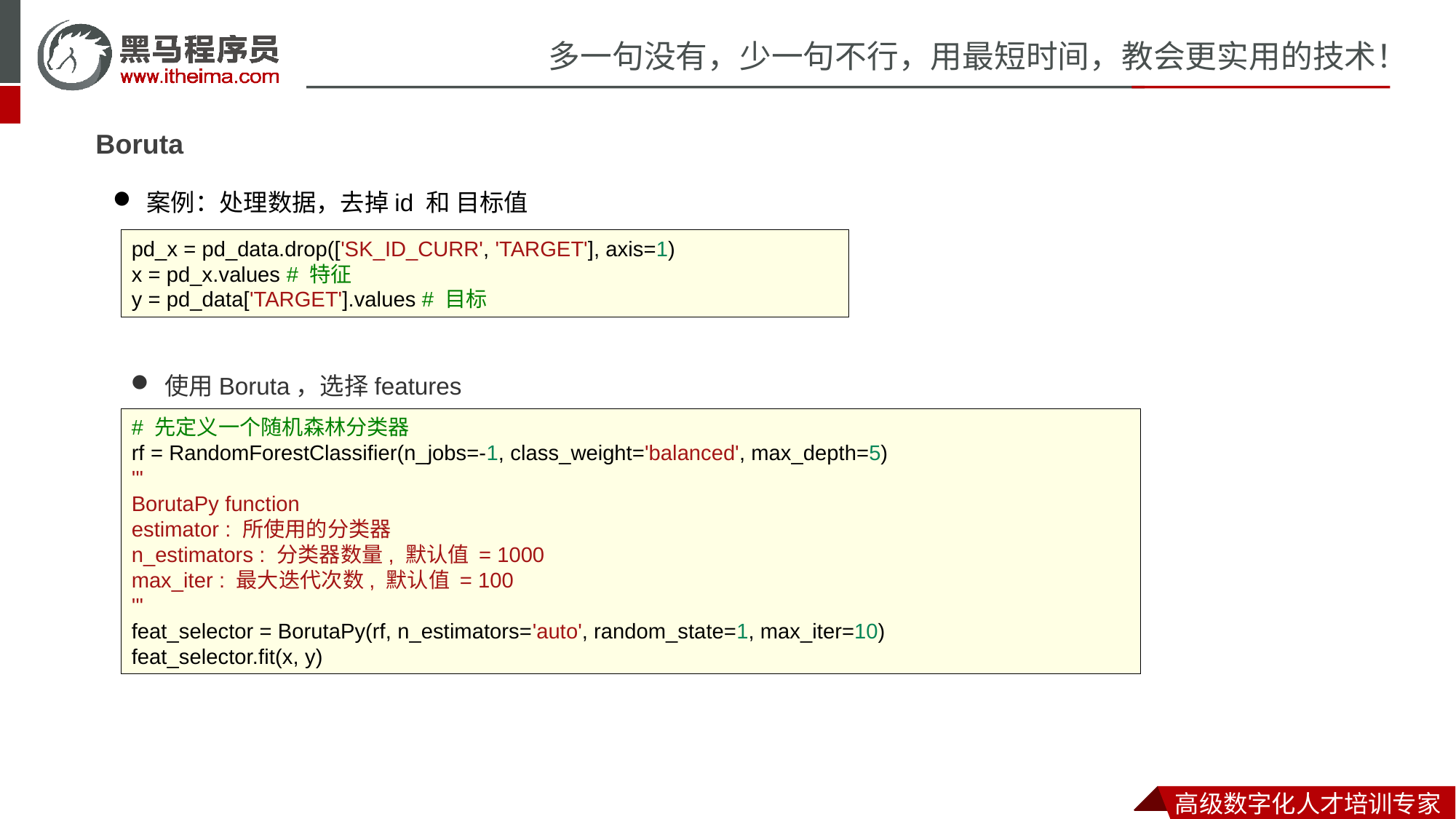

Boruta
案例：处理数据，去掉id 和 目标值

pd_x = pd_data.drop(['SK_ID_CURR', 'TARGET'], axis=1)
x = pd_x.values # 特征
y = pd_data['TARGET'].values # 目标
使用Boruta，选择features
# 先定义一个随机森林分类器
rf = RandomForestClassifier(n_jobs=-1, class_weight='balanced', max_depth=5)
'''
BorutaPy function
estimator : 所使用的分类器
n_estimators : 分类器数量, 默认值 = 1000
max_iter : 最大迭代次数, 默认值 = 100
'''
feat_selector = BorutaPy(rf, n_estimators='auto', random_state=1, max_iter=10)
feat_selector.fit(x, y)